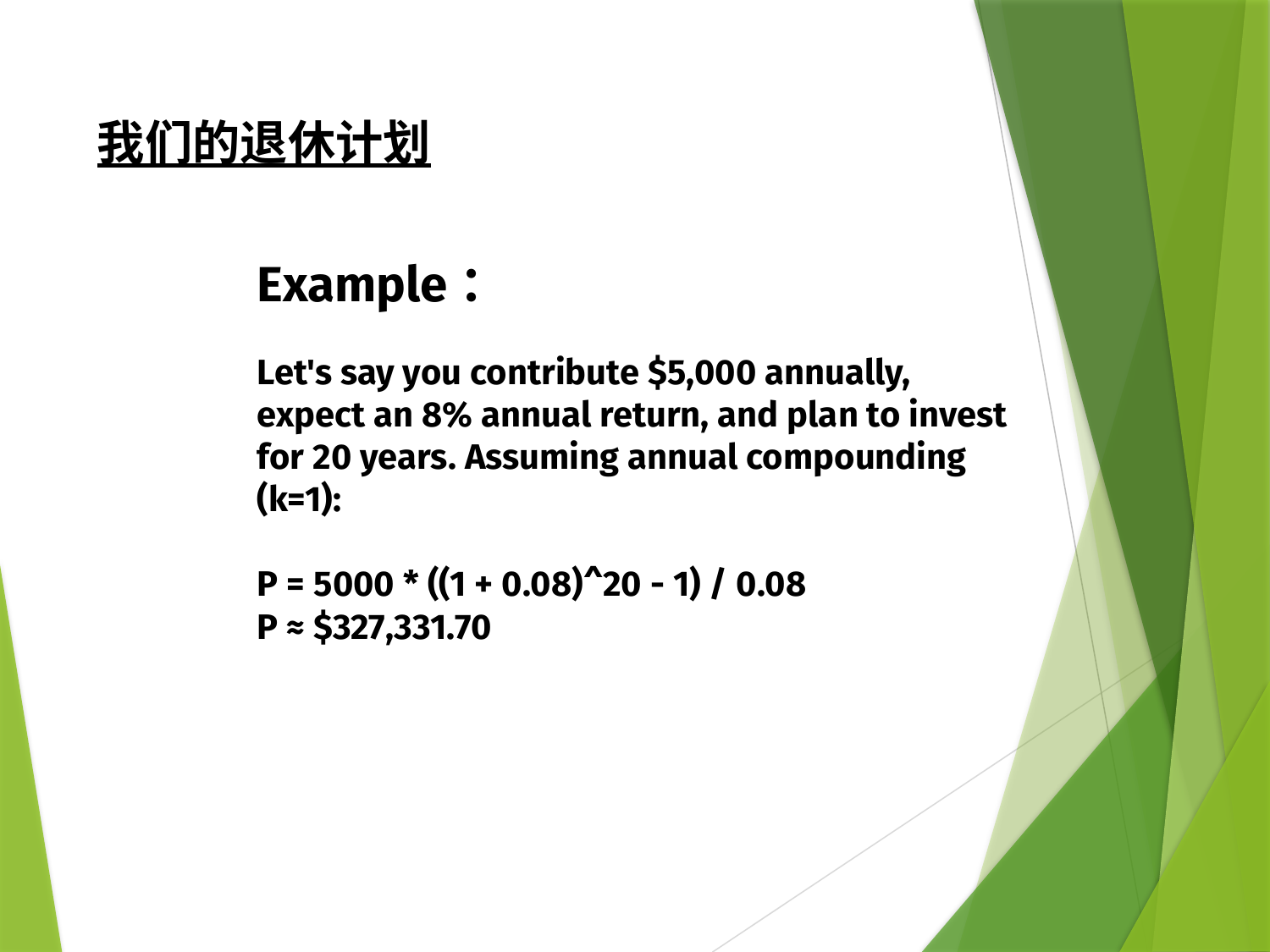

我们的退休计划
Example：

Let's say you contribute $5,000 annually, expect an 8% annual return, and plan to invest for 20 years. Assuming annual compounding (k=1):

P = 5000 * ((1 + 0.08)^20 - 1) / 0.08
P ≈ $327,331.70